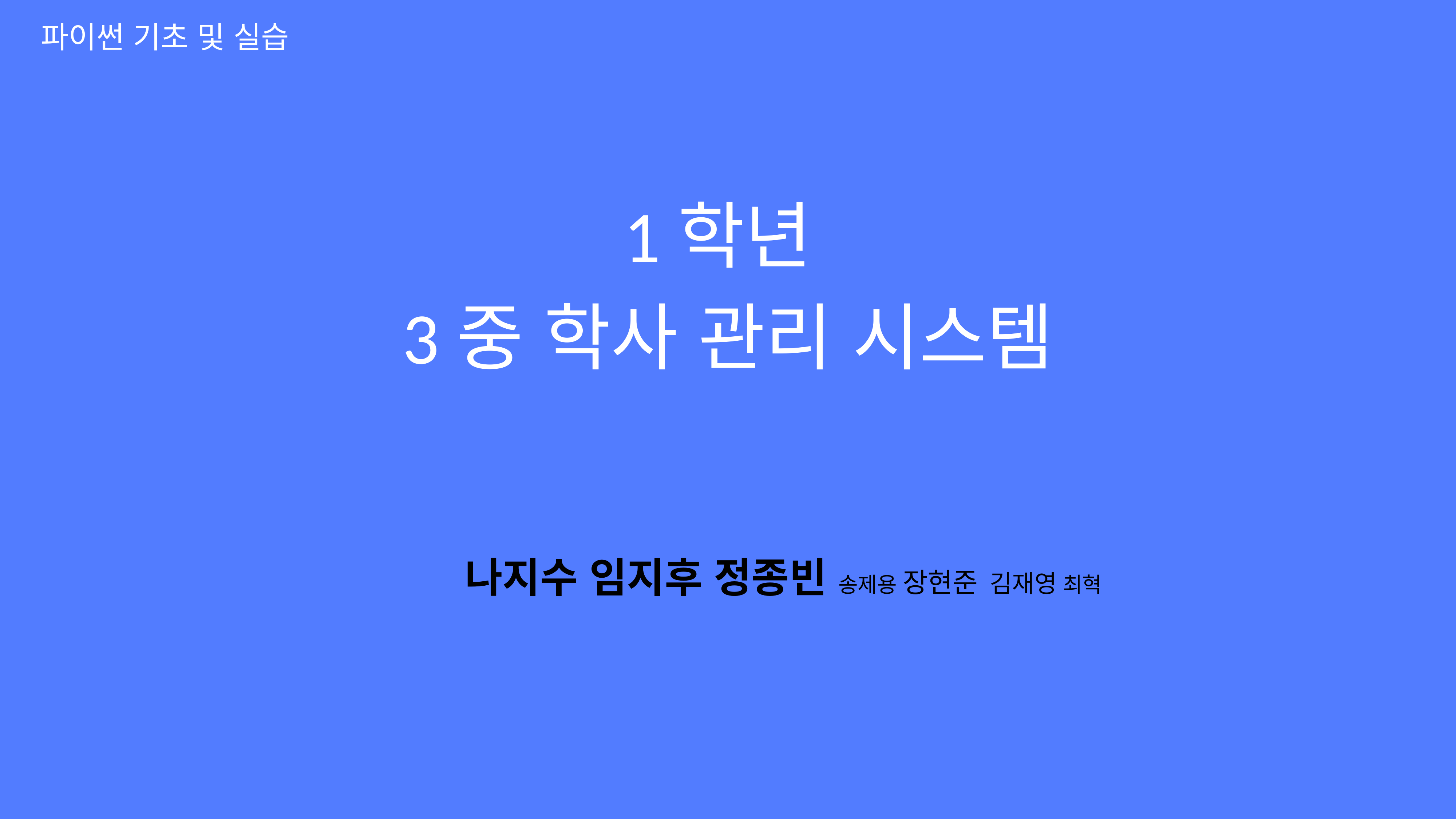

파이썬 기초 및 실습
1학년
3중 학사 관리 시스템

나지수 임지후 정종빈 송제용 장현준  김재영 최혁